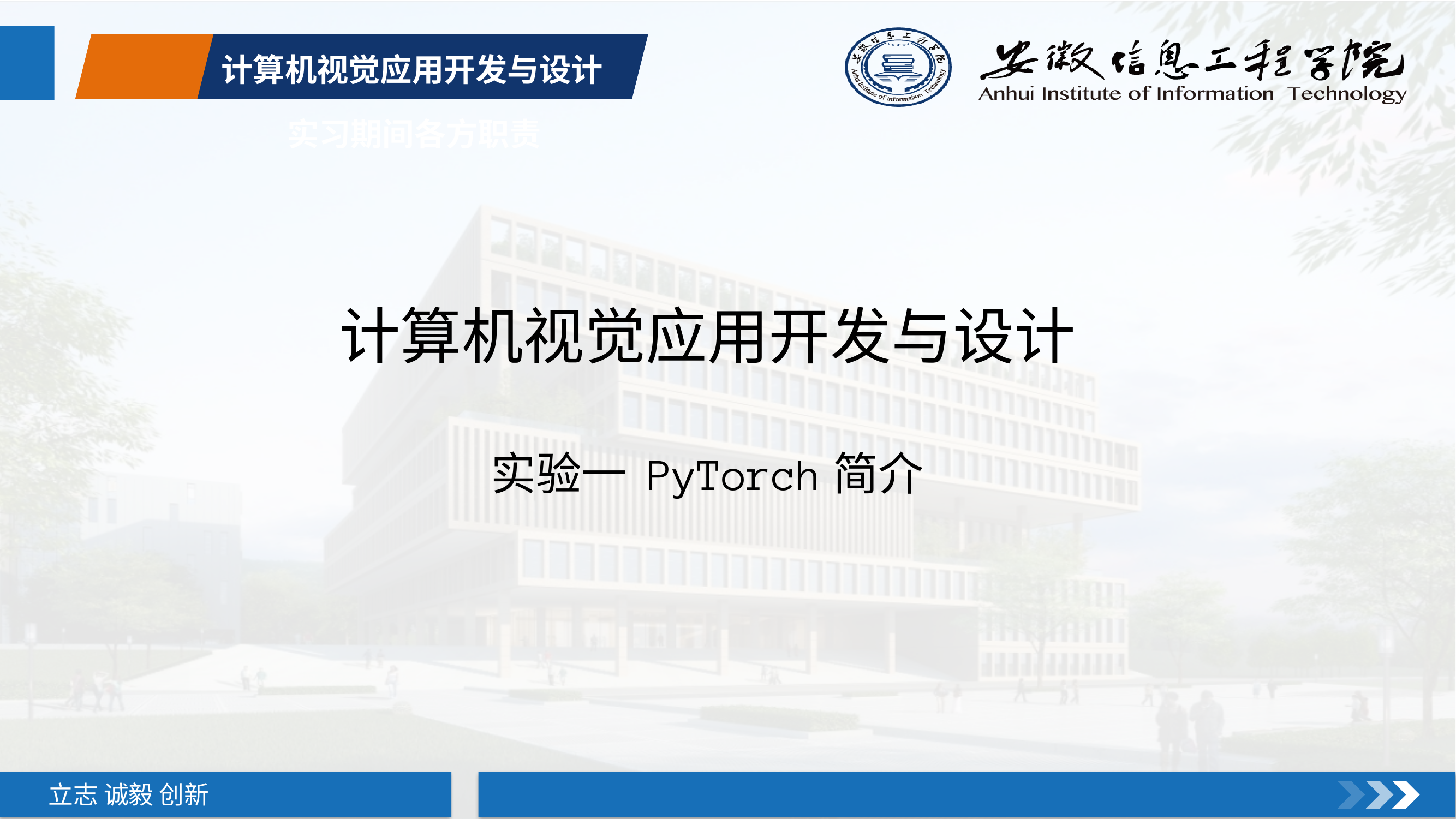

计算机视觉应用开发与设计

实习期间各方职责
计算机视觉应用开发与设计

实验一 PyTorch简介